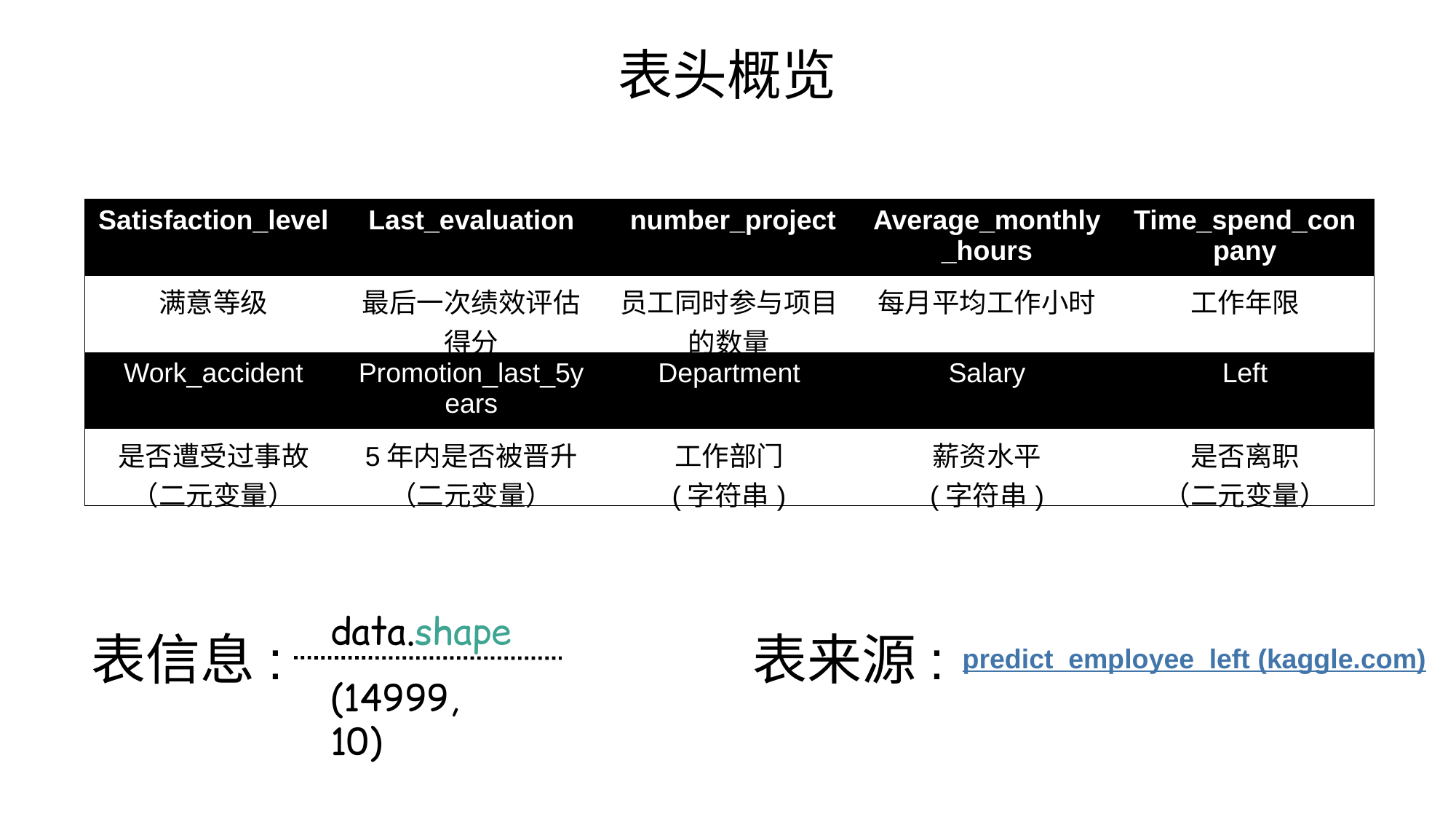

表头概览
| Satisfaction\_level | Last\_evaluation | number\_project | Average\_monthly\_hours | Time\_spend\_conpany |
| --- | --- | --- | --- | --- |
| 满意等级 | 最后一次绩效评估得分 | 员工同时参与项目的数量 | 每月平均工作小时 | 工作年限 |
| Work\_accident | Promotion\_last\_5years | Department | Salary | Left |
| 是否遭受过事故 （二元变量） | 5年内是否被晋升 （二元变量） | 工作部门 (字符串) | 薪资水平 (字符串) | 是否离职 （二元变量） |
data.shape
表信息:
表来源:
predict_employee_left (kaggle.com)
(14999, 10)